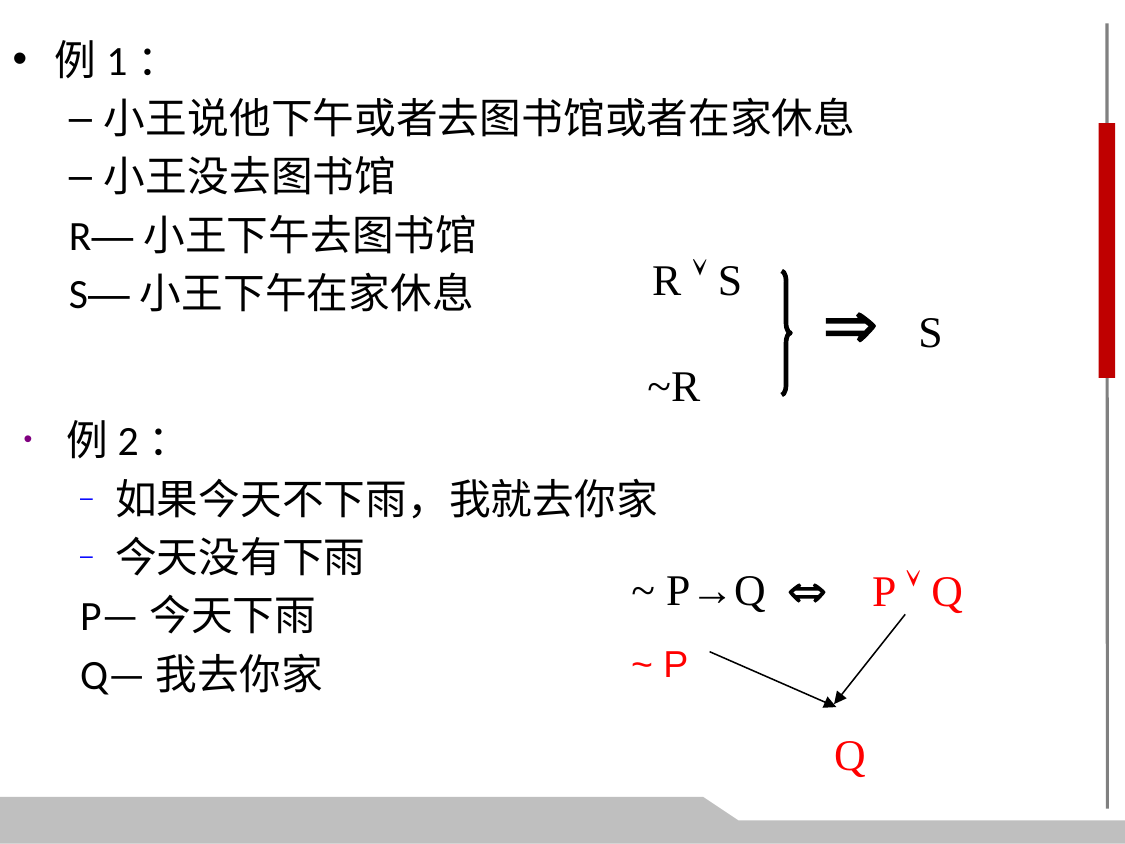

例1：
小王说他下午或者去图书馆或者在家休息
小王没去图书馆
R—小王下午去图书馆
S—小王下午在家休息
R ∨ S

⇒
S
~R
例2：
如果今天不下雨，我就去你家
今天没有下雨
P—今天下雨
Q—我去你家
~ P→Q
⇔
P ∨ Q
~ P
Q